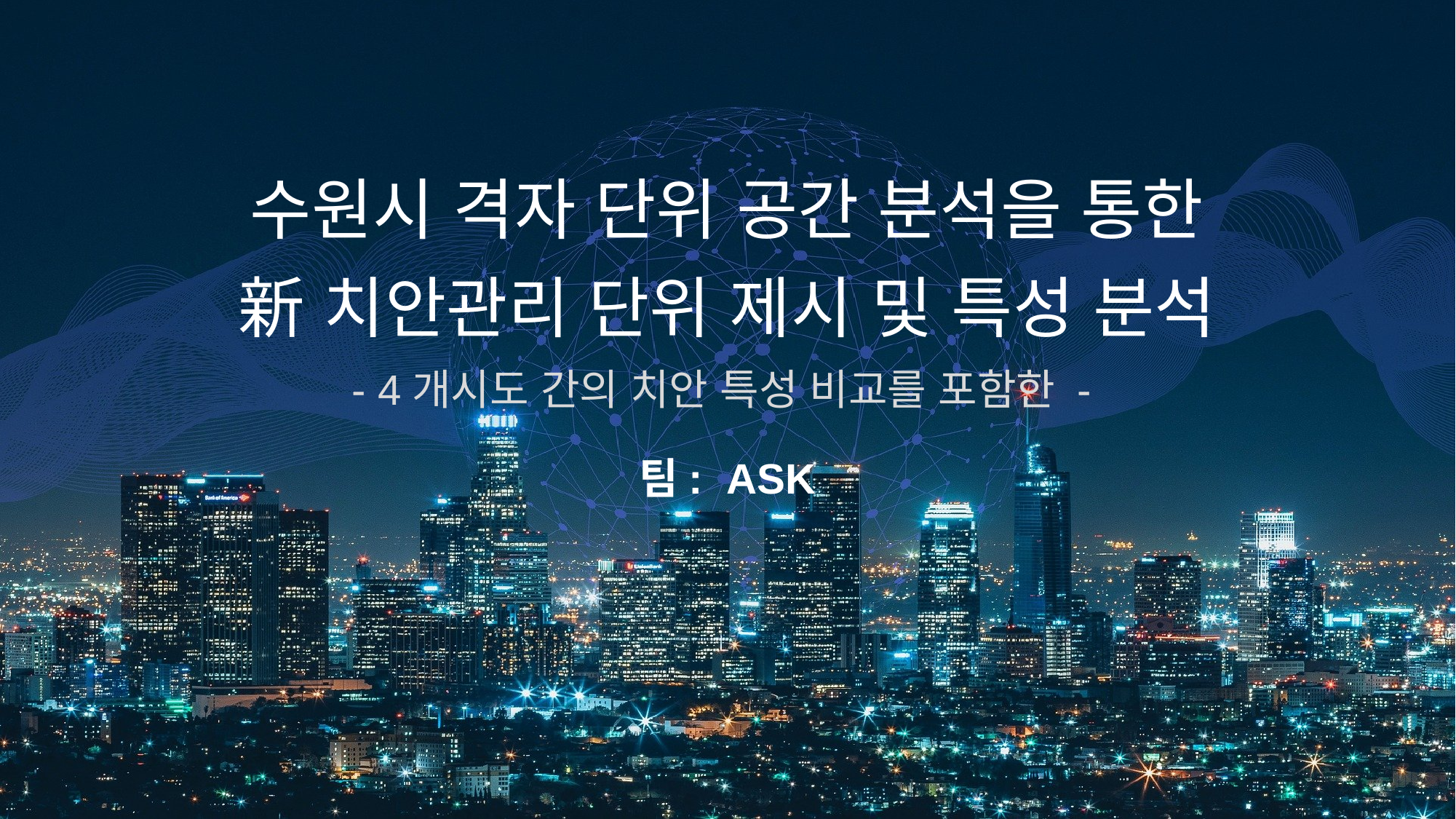

수원시 격자 단위 공간 분석을 통한

新 치안관리 단위 제시 및 특성 분석
- 4개시도 간의 치안 특성 비교를 포함한 -
팀:  ASK